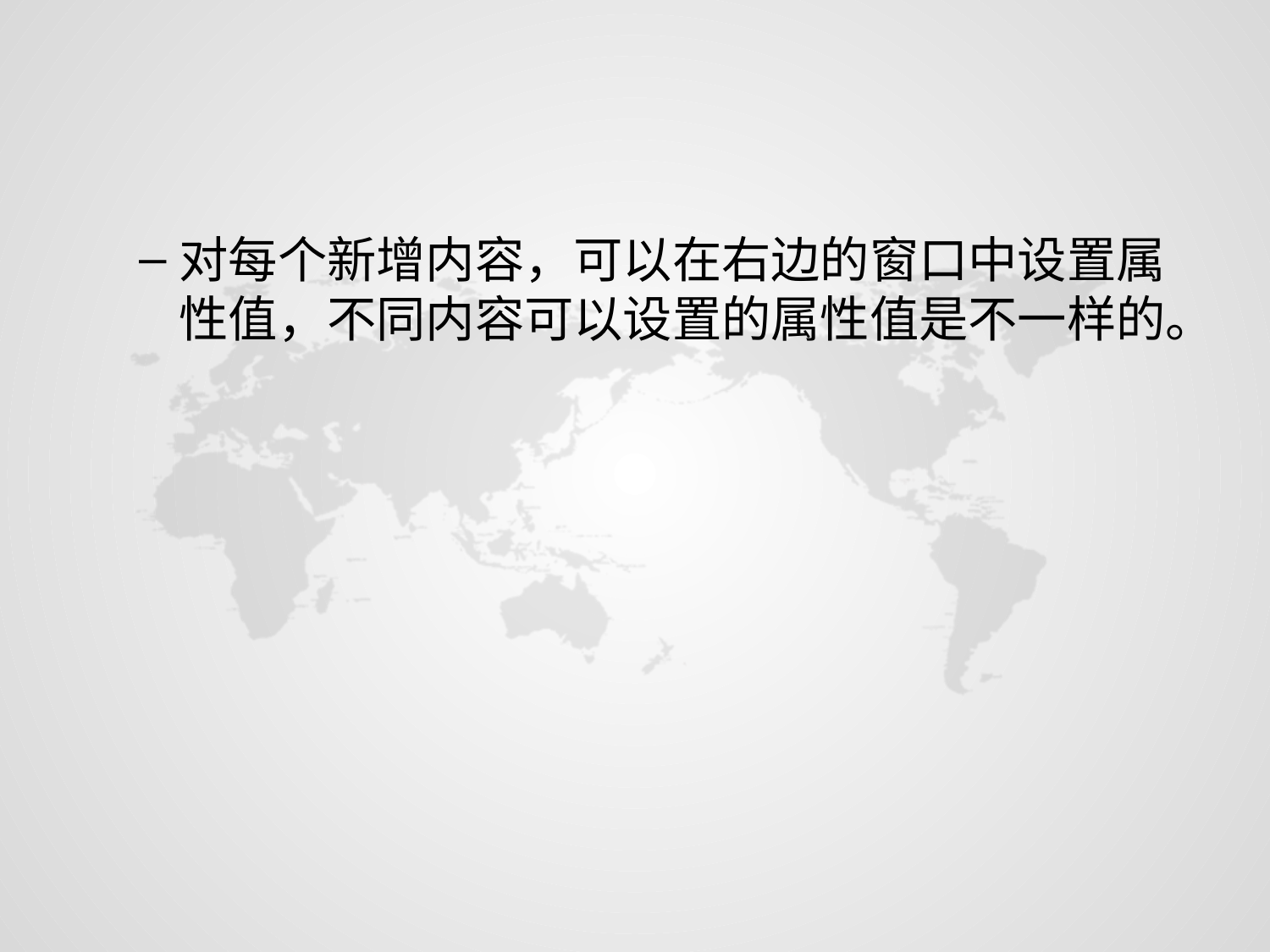

#
对每个新增内容，可以在右边的窗口中设置属性值，不同内容可以设置的属性值是不一样的。